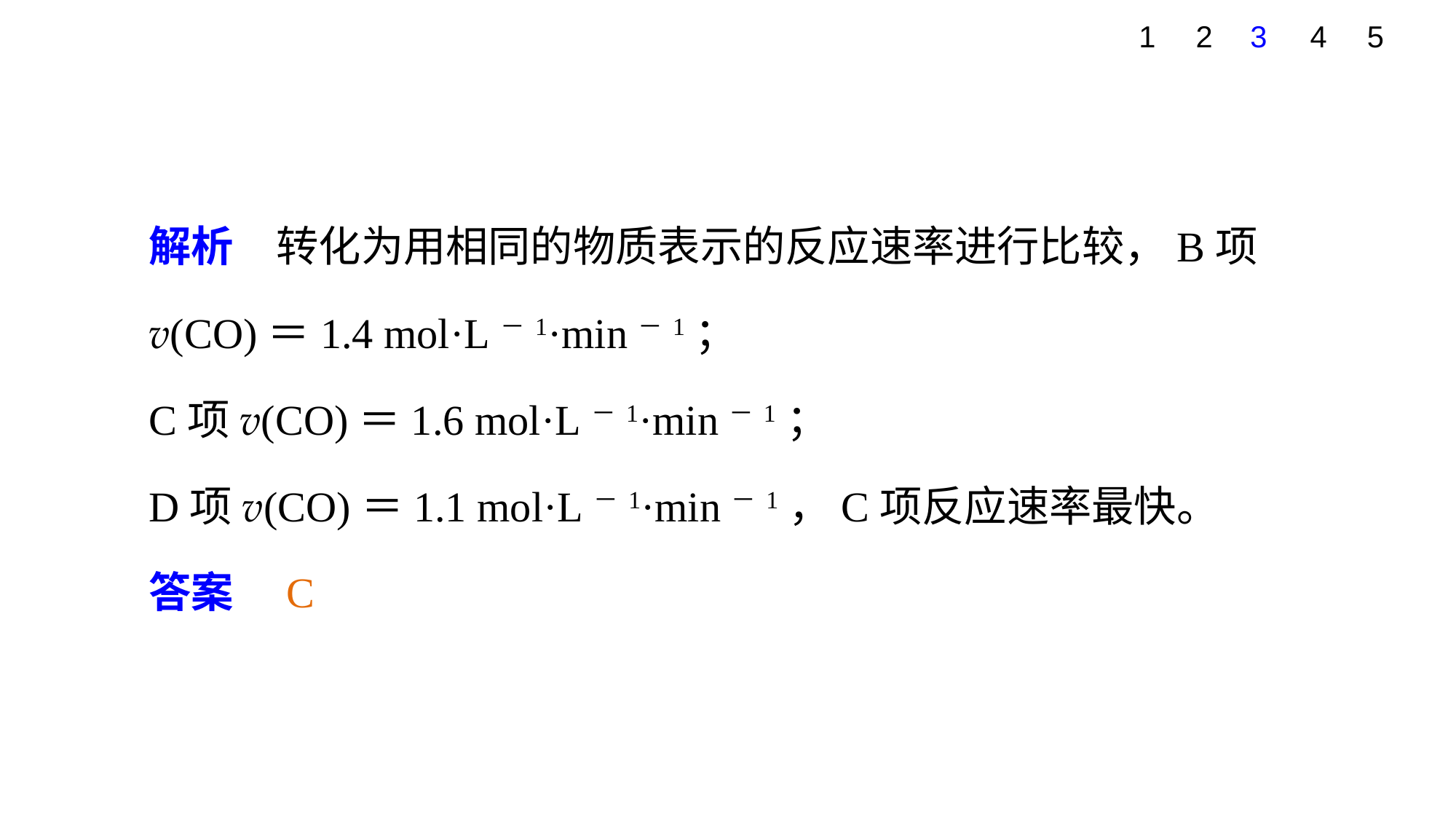

1
2
3
4
5
解析　转化为用相同的物质表示的反应速率进行比较，B项v(CO)＝1.4 mol·L－1·min－1；
C项v(CO)＝1.6 mol·L－1·min－1；
D项v(CO)＝1.1 mol·L－1·min－1，C项反应速率最快。
答案　C